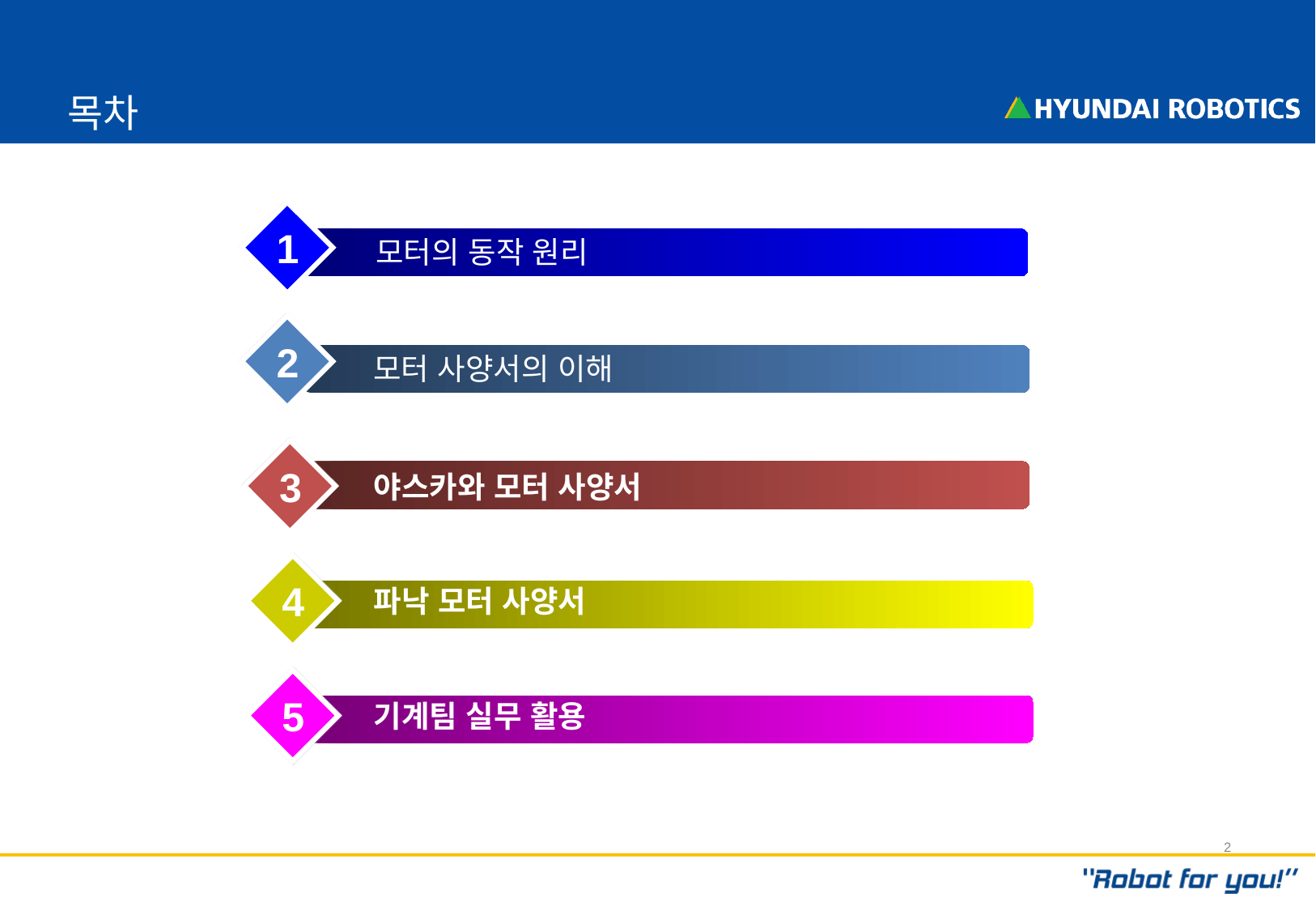

# 목차
1
모터의 동작 원리

2

모터 사양서의 이해

3
야스카와 모터 사양서

4
파낙 모터 사양서

5
기계팀 실무 활용

2